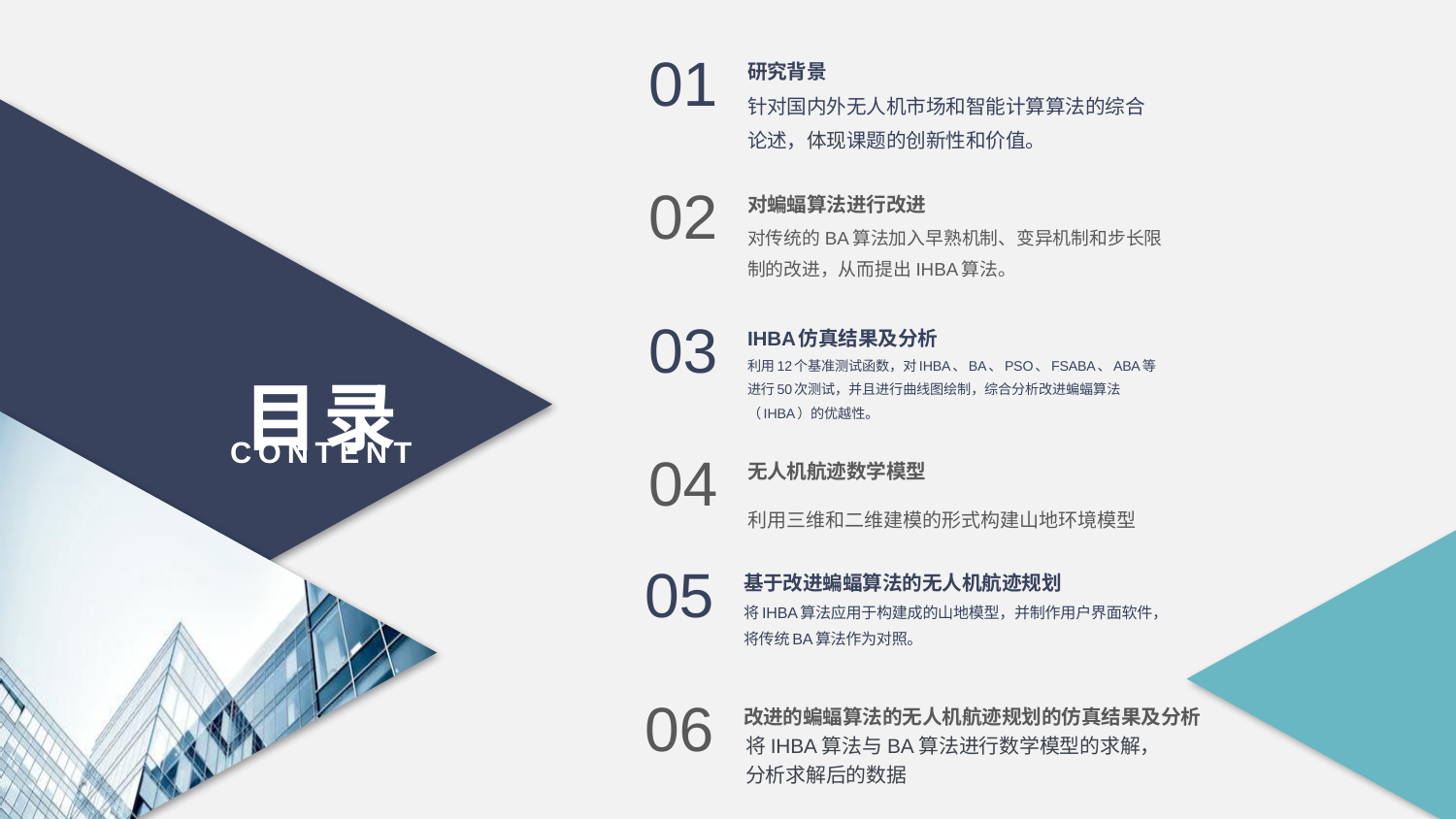

01
研究背景
针对国内外无人机市场和智能计算算法的综合论述，体现课题的创新性和价值。

02
对蝙蝠算法进行改进
对传统的BA算法加入早熟机制、变异机制和步长限制的改进，从而提出IHBA算法。
03
IHBA仿真结果及分析
利用12个基准测试函数，对IHBA、BA、PSO、FSABA、ABA等进行50次测试，并且进行曲线图绘制，综合分析改进蝙蝠算法（IHBA）的优越性。
目录
CONTENT

04
无人机航迹数学模型
利用三维和二维建模的形式构建山地环境模型

05
基于改进蝙蝠算法的无人机航迹规划
将IHBA算法应用于构建成的山地模型，并制作用户界面软件，将传统BA算法作为对照。
06
改进的蝙蝠算法的无人机航迹规划的仿真结果及分析
将IHBA算法与BA算法进行数学模型的求解，分析求解后的数据